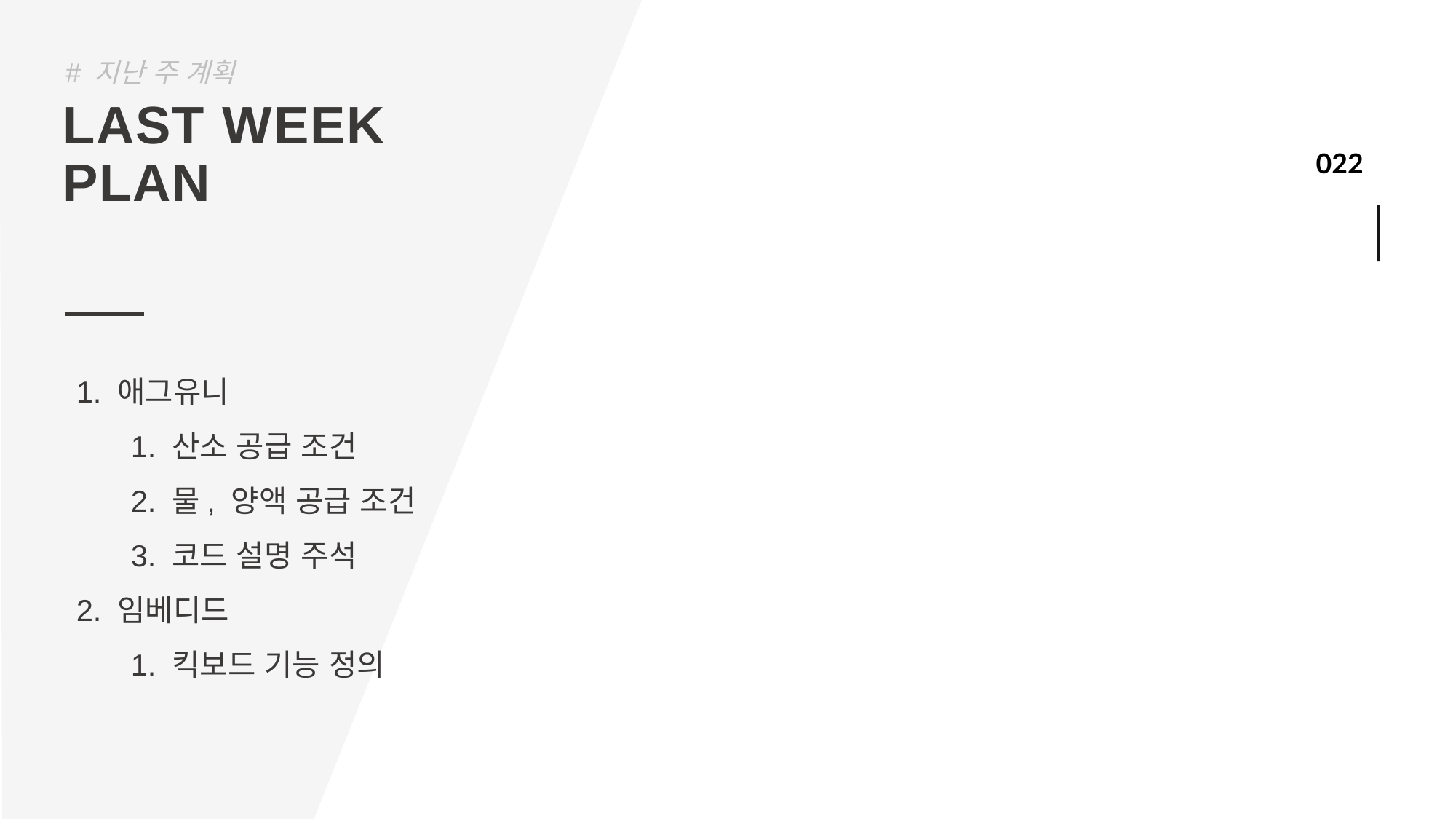

# 지난 주 계획
LAST WEEK
PLAN
애그유니
산소 공급 조건
물, 양액 공급 조건
코드 설명 주석
임베디드
킥보드 기능 정의